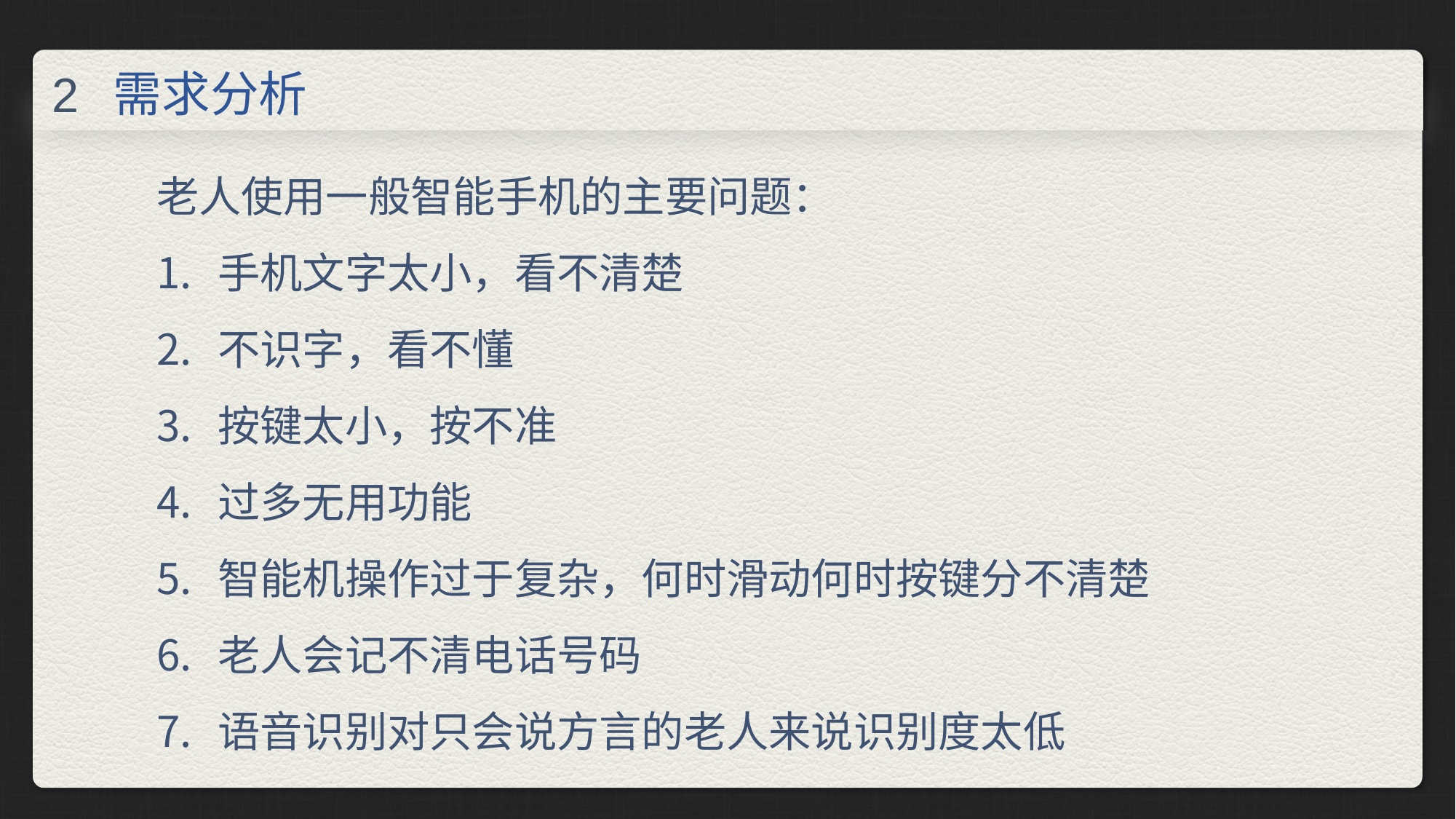

需求分析
2
老人使用一般智能手机的主要问题：
手机文字太小，看不清楚
不识字，看不懂
按键太小，按不准
过多无用功能
智能机操作过于复杂，何时滑动何时按键分不清楚
老人会记不清电话号码
语音识别对只会说方言的老人来说识别度太低